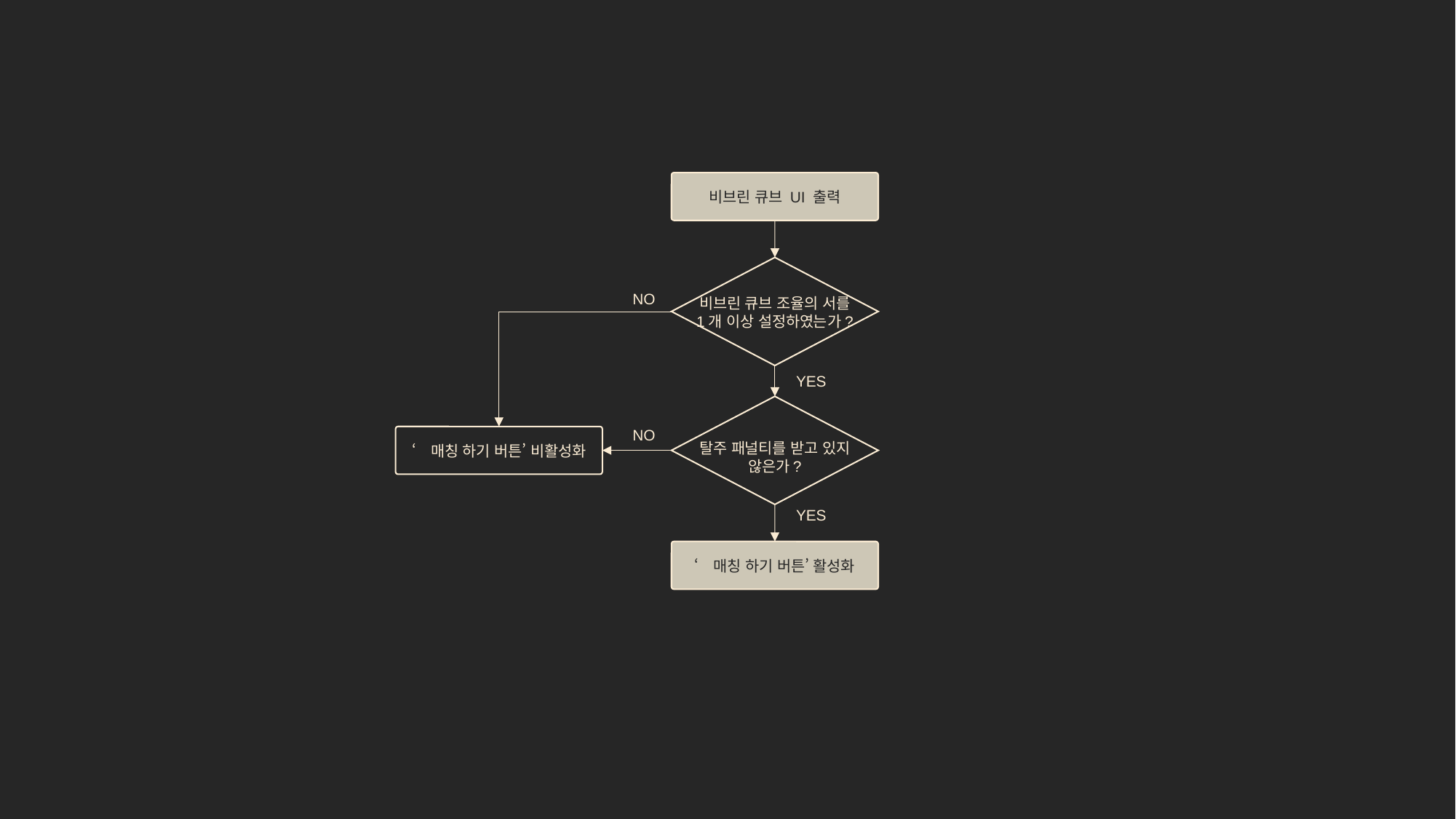

비브린 큐브 UI 출력

NO
비브린 큐브 조율의 서를
1개 이상 설정하였는가?
YES

NO
‘매칭 하기 버튼’ 비활성화
탈주 패널티를 받고 있지
않은가?
YES
‘매칭 하기 버튼’ 활성화